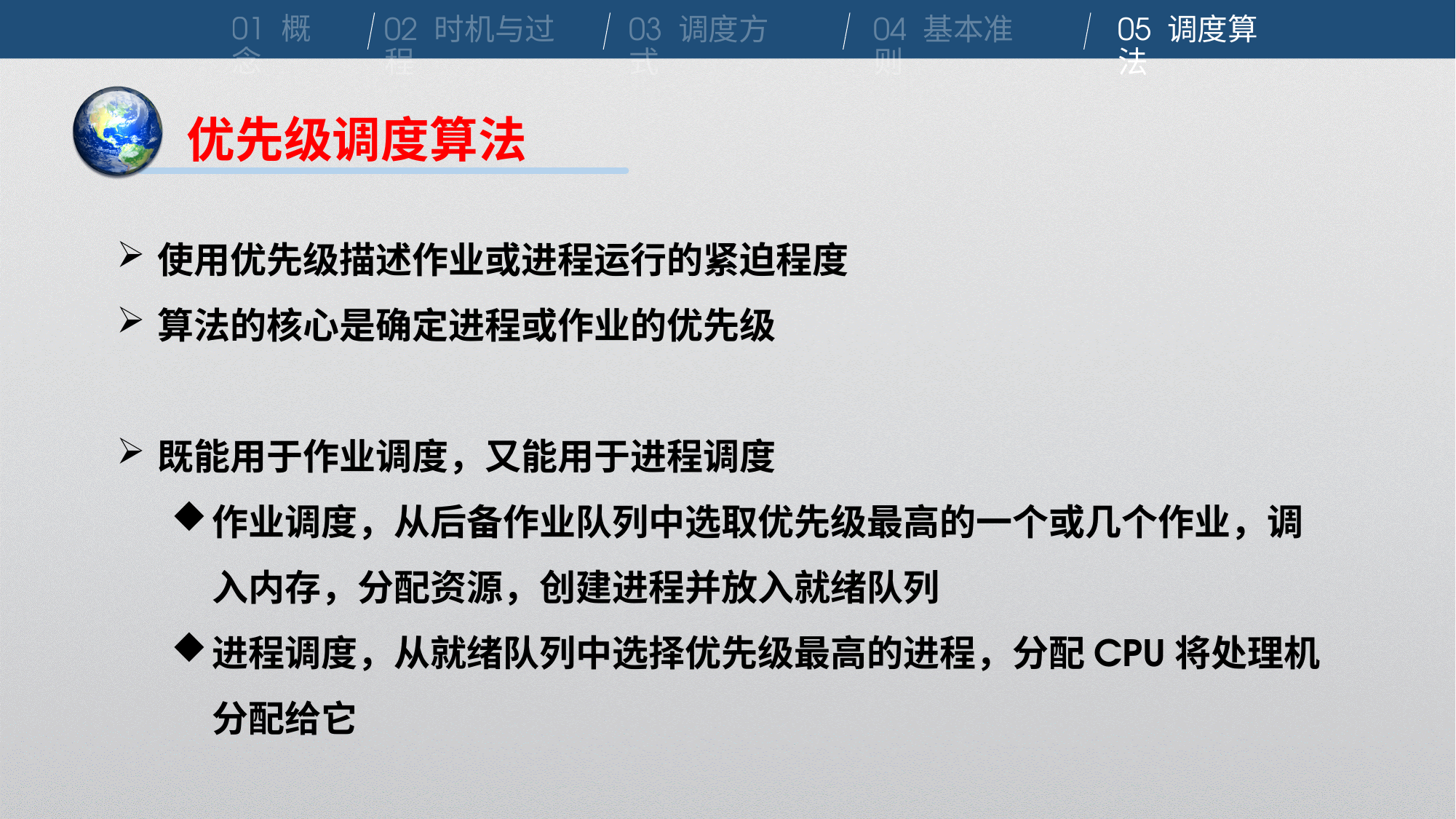

01 概念
02 时机与过程
03 调度方式
04 基本准则
05 调度算法
优先级调度算法
使用优先级描述作业或进程运行的紧迫程度
算法的核心是确定进程或作业的优先级

既能用于作业调度，又能用于进程调度
作业调度，从后备作业队列中选取优先级最高的一个或几个作业，调入内存，分配资源，创建进程并放入就绪队列
进程调度，从就绪队列中选择优先级最高的进程，分配CPU将处理机分配给它